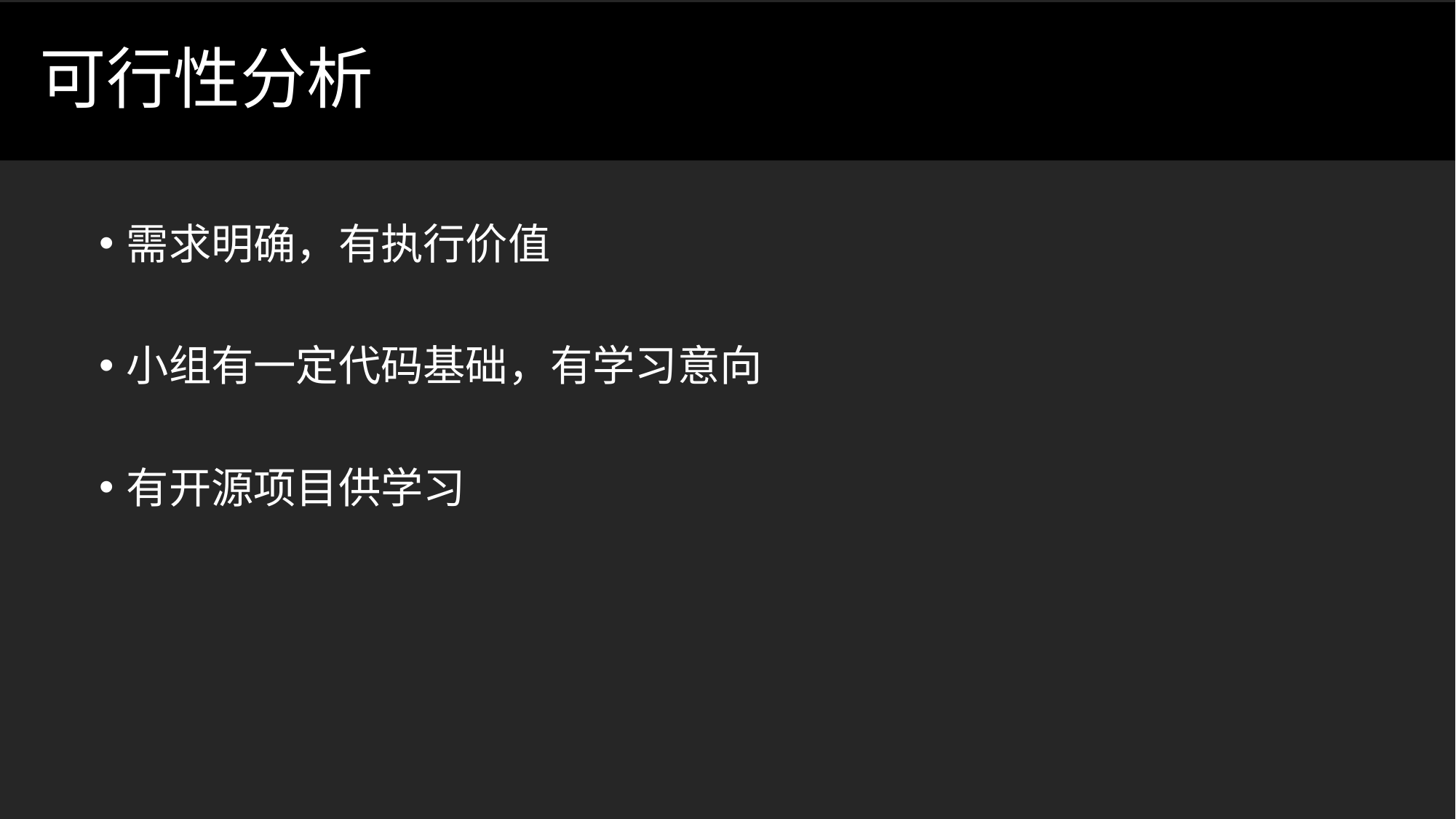

# 可行性分析
需求明确，有执行价值

小组有一定代码基础，有学习意向

有开源项目供学习